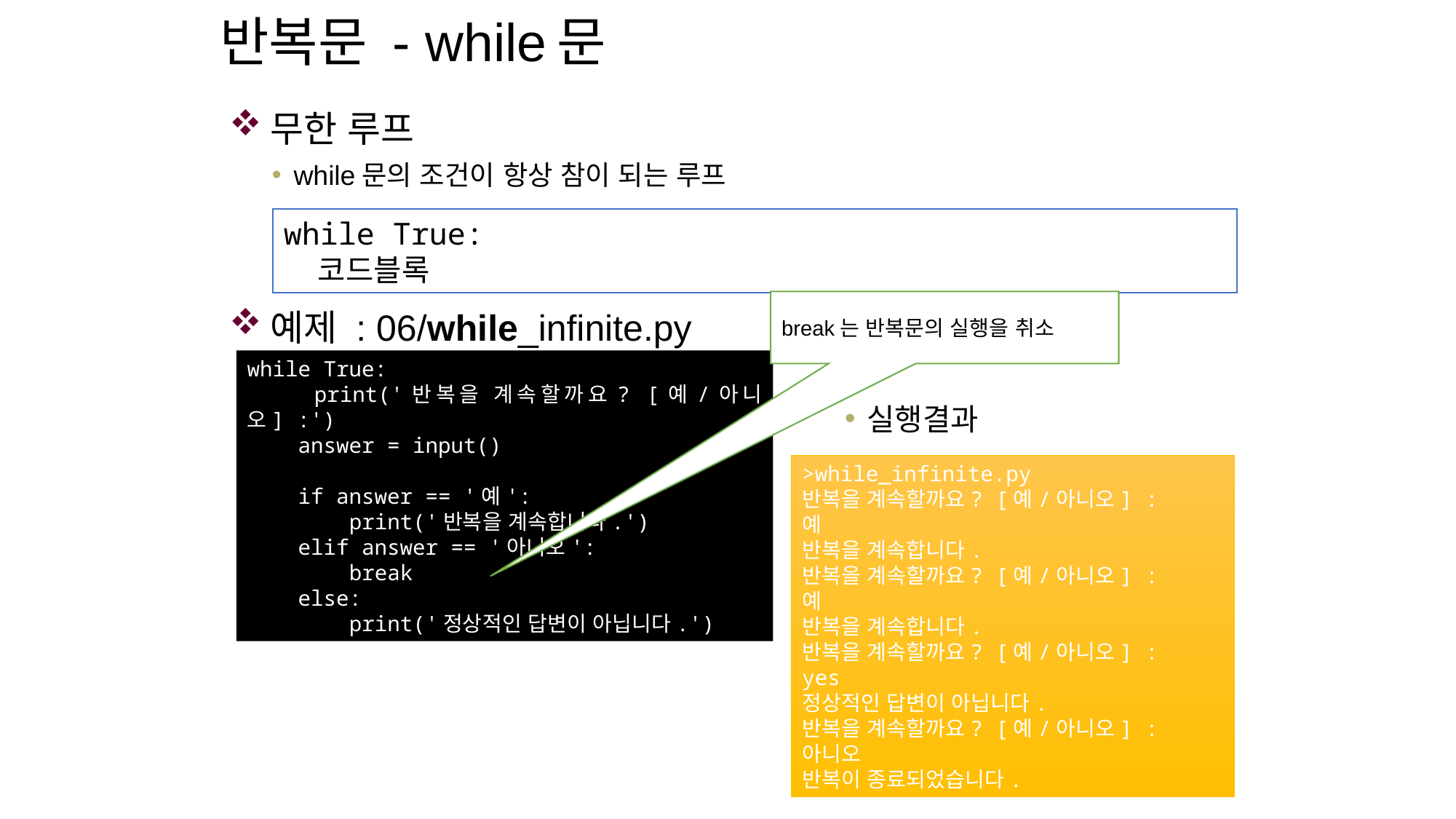

# 반복문 - while문
무한 루프
while문의 조건이 항상 참이 되는 루프

예제 : 06/while_infinite.py

while True:
    코드블록
break는 반복문의 실행을 취소
while True:
    print('반복을 계속할까요? [예/아니오] :')
    answer = input()

    if answer == '예':
        print('반복을 계속합니다.')
    elif answer == '아니오':
        break
    else:
        print('정상적인 답변이 아닙니다.')
실행결과
>while_infinite.py
반복을 계속할까요? [예/아니오] :
예
반복을 계속합니다.
반복을 계속할까요? [예/아니오] :
예
반복을 계속합니다.
반복을 계속할까요? [예/아니오] :
yes
정상적인 답변이 아닙니다.
반복을 계속할까요? [예/아니오] :
아니오
반복이 종료되었습니다.